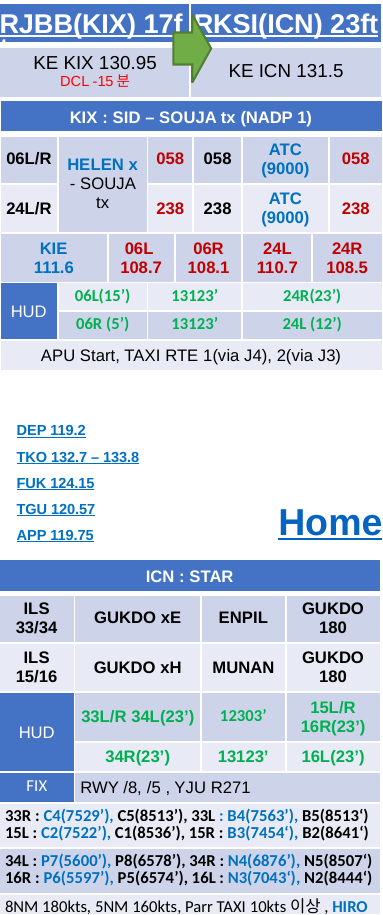

| RJBB(KIX) 17ft | RKSI(ICN) 23ft |
| --- | --- |
| KE KIX 130.95 DCL -15분 | KE ICN 131.5 |

| KIX : SID – SOUJA tx (NADP 1) |  |  |  |  |  |  |  |  |
| --- | --- | --- | --- | --- | --- | --- | --- | --- |
| 06L/R | HELEN x - SOUJA tx |  | 058 |  | 058 | ATC (9000) |  | 058 |
| 24L/R |  |  | 238 |  | 238 | ATC (9000) |  | 238 |
| KIE 111.6 |  | 06L 108.7 |  | 06R 108.1 |  | 24L 110.7 | 24R 108.5 |  |
| HUD | 06L(15’) |  | 13123’ |  |  | 24R(23’) |  |  |
|  | 06R (5’) |  | 13123’ |  |  | 24L (12’) |  |  |
| APU Start, TAXI RTE 1(via J4), 2(via J3) |  |  |  |  |  |  |  |  |
DEP 119.2
TKO 132.7 – 133.8
FUK 124.15
TGU 120.57
APP 119.75
Home
| ICN : STAR |  |  |  |
| --- | --- | --- | --- |
| ILS 33/34 | GUKDO xE | ENPIL | GUKDO 180 |
| ILS 15/16 | GUKDO xH | MUNAN | GUKDO 180 |
| HUD | 33L/R 34L(23’) | 12303’ | 15L/R 16R(23’) |
|  | 34R(23’) | 13123’ | 16L(23’) |
| FIX | RWY /8, /5 , YJU R271 |  |  |
| 33R : C4(7529’), C5(8513’), 33L : B4(7563’), B5(8513‘) 15L : C2(7522’), C1(8536’), 15R : B3(7454‘), B2(8641‘) |  |  |  |
| 34L : P7(5600’), P8(6578’), 34R : N4(6876’), N5(8507‘) 16R : P6(5597’), P5(6574’), 16L : N3(7043‘), N2(8444‘) |  |  |  |
| 8NM 180kts, 5NM 160kts, Parr TAXI 10kts이상, HIRO |  |  |  |